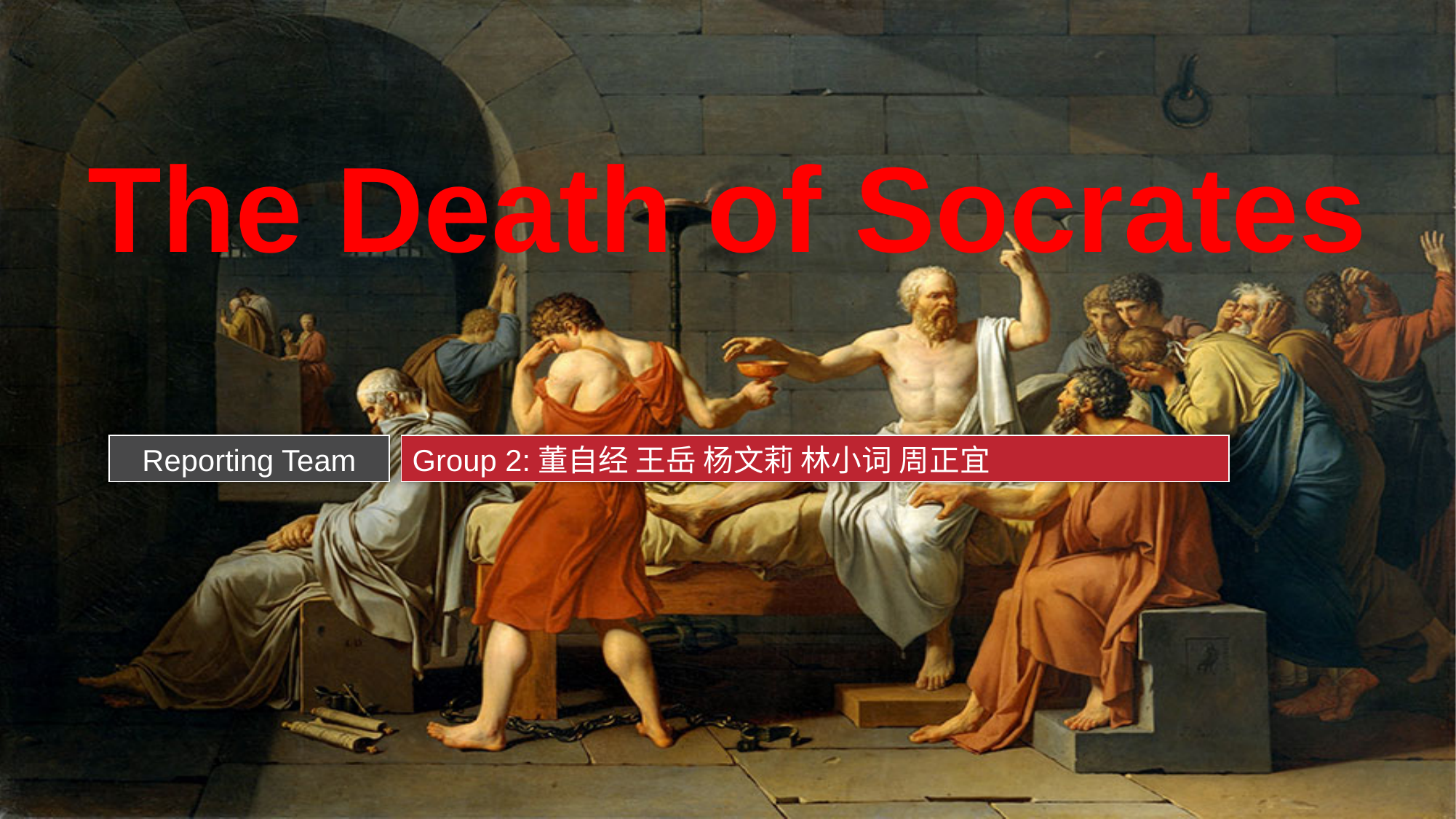

The Death of Socrates
Reporting Team
Group 2:董自经 王岳 杨文莉 林小词 周正宜